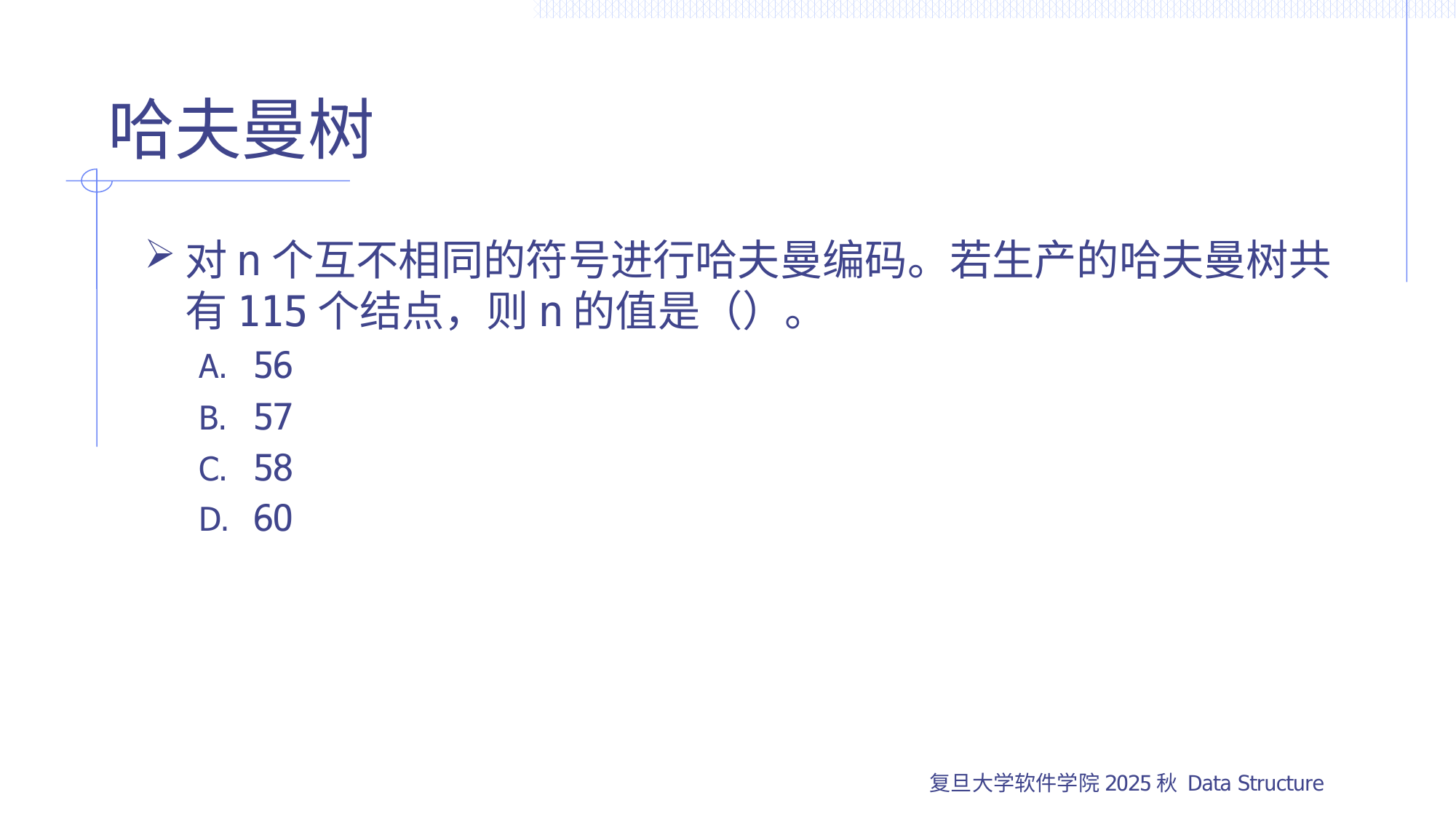

# 哈夫曼树
对n个互不相同的符号进行哈夫曼编码。若生产的哈夫曼树共有115个结点，则n的值是（）。
56
57
58
60